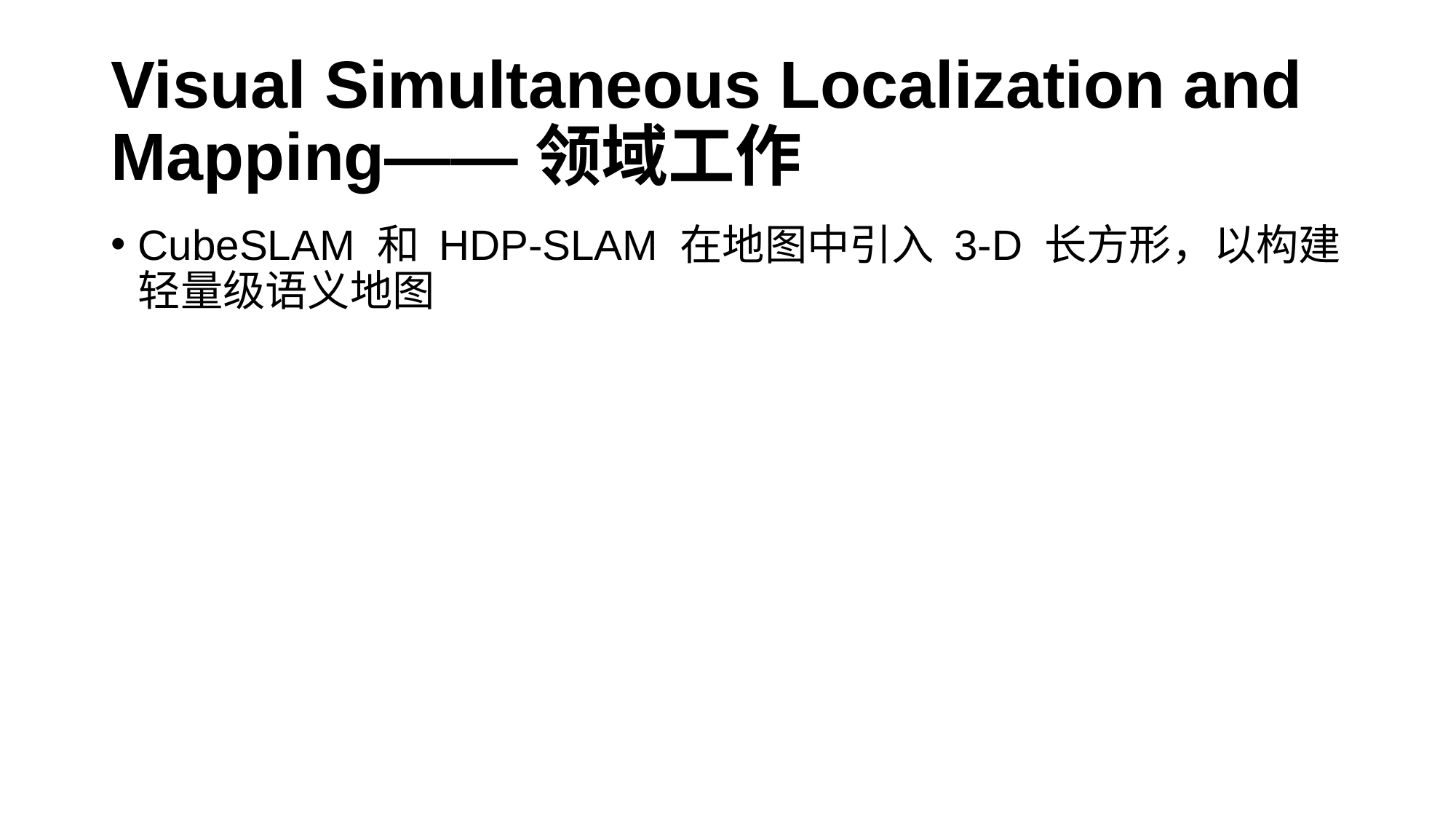

# Visual Simultaneous Localization and Mapping——领域工作
CubeSLAM 和 HDP-SLAM 在地图中引入 3-D 长方形，以构建轻量级语义地图